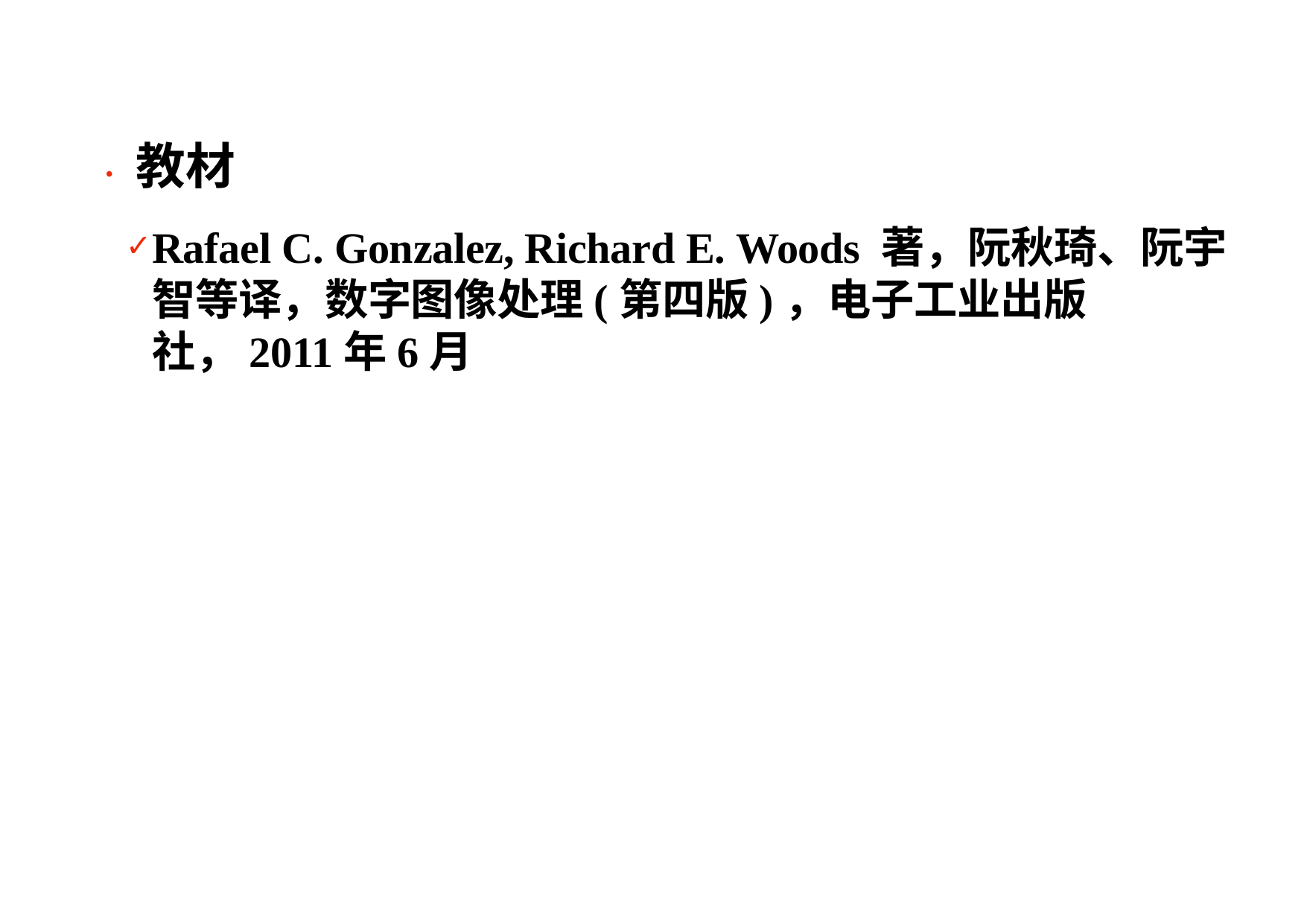

•	教材
Rafael C. Gonzalez, Richard E. Woods 著，阮秋琦、阮宇智等译，数字图像处理(第四版)，电子工业出版社，2011年6月
15